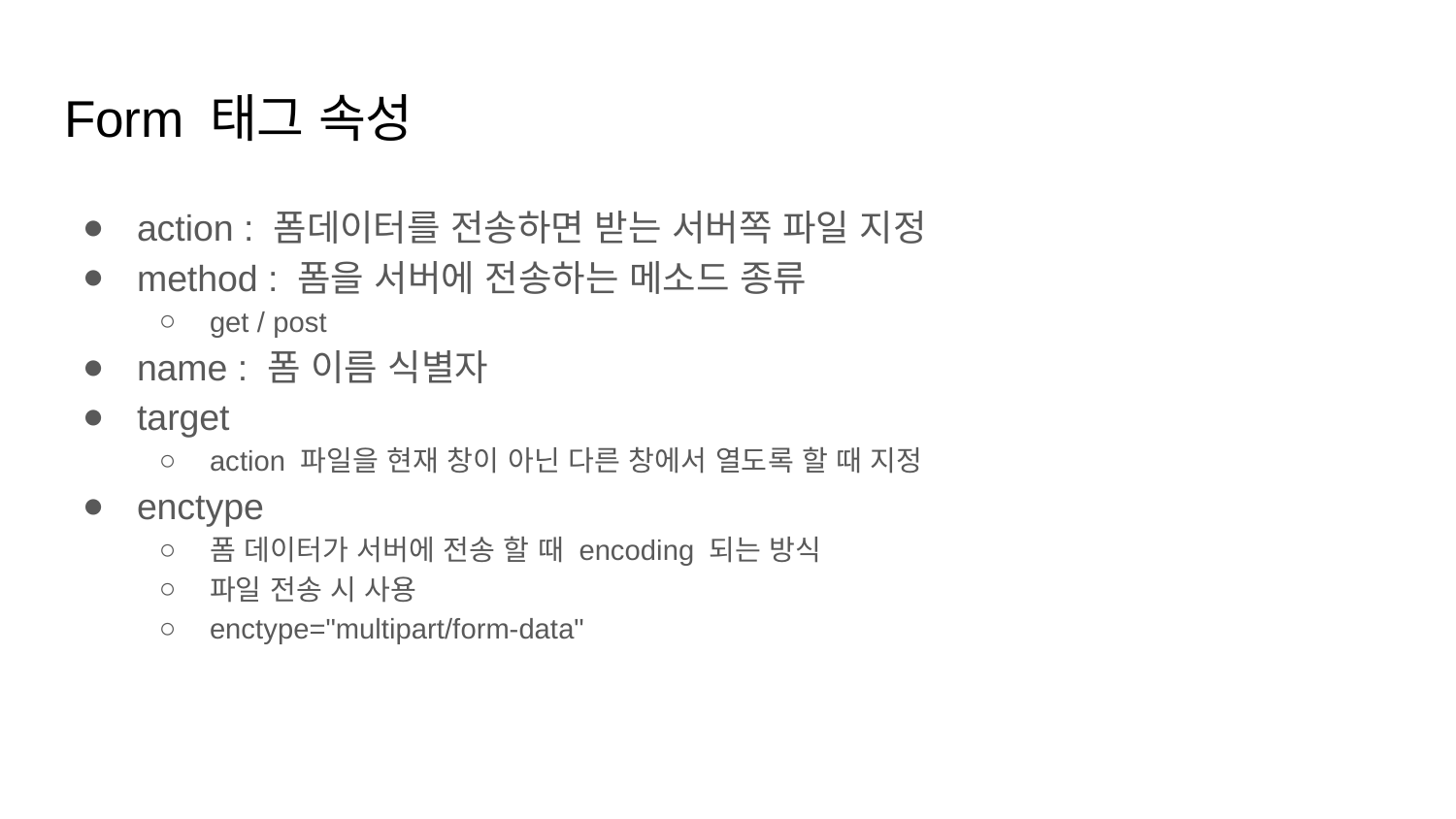

# Form 태그 속성
action : 폼데이터를 전송하면 받는 서버쪽 파일 지정
method : 폼을 서버에 전송하는 메소드 종류
get / post
name : 폼 이름 식별자
target
action 파일을 현재 창이 아닌 다른 창에서 열도록 할 때 지정
enctype
폼 데이터가 서버에 전송 할 때 encoding 되는 방식
파일 전송 시 사용
enctype="multipart/form-data"